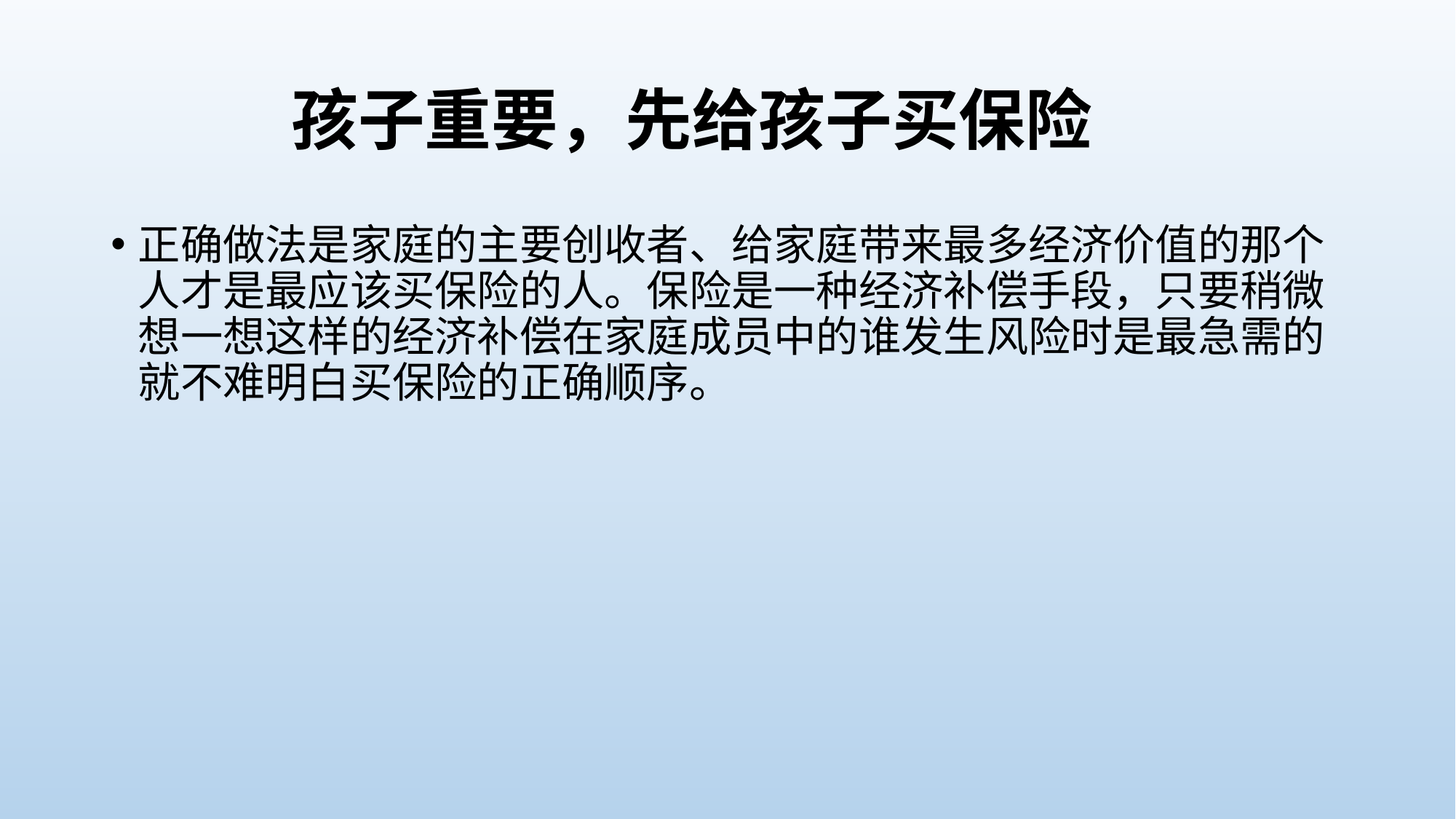

# 孩子重要，先给孩子买保险
正确做法是家庭的主要创收者、给家庭带来最多经济价值的那个人才是最应该买保险的人。保险是一种经济补偿手段，只要稍微想一想这样的经济补偿在家庭成员中的谁发生风险时是最急需的就不难明白买保险的正确顺序。